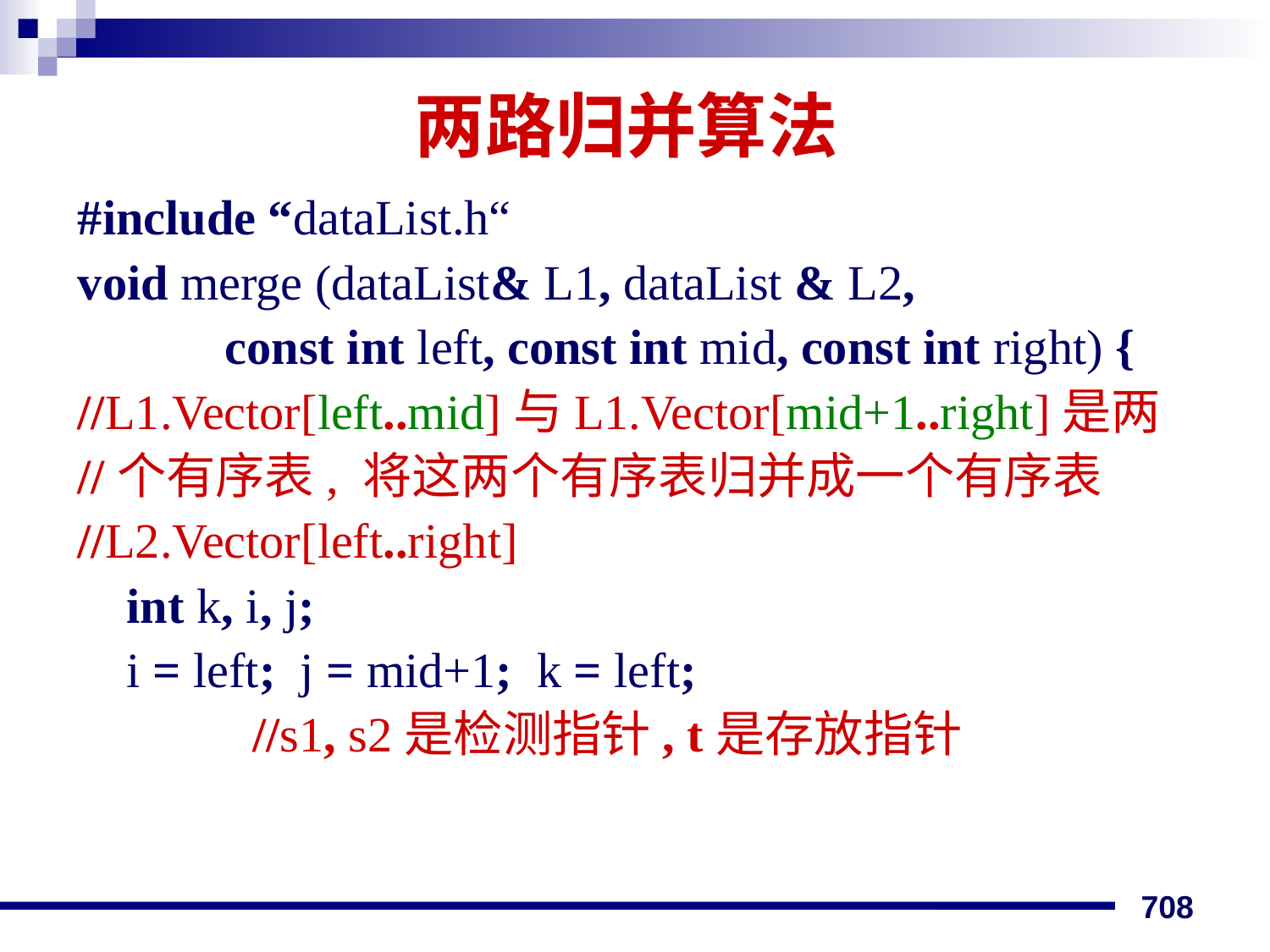

# 两路归并算法
#include “dataList.h“
void merge (dataList& L1, dataList & L2,
            const int left, const int mid, const int right) {
//L1.Vector[left..mid]与L1.Vector[mid+1..right]是两
//个有序表, 将这两个有序表归并成一个有序表
//L2.Vector[left..right]
    int k, i, j;
    i = left;  j = mid+1;  k = left;
		//s1, s2是检测指针, t是存放指针
708